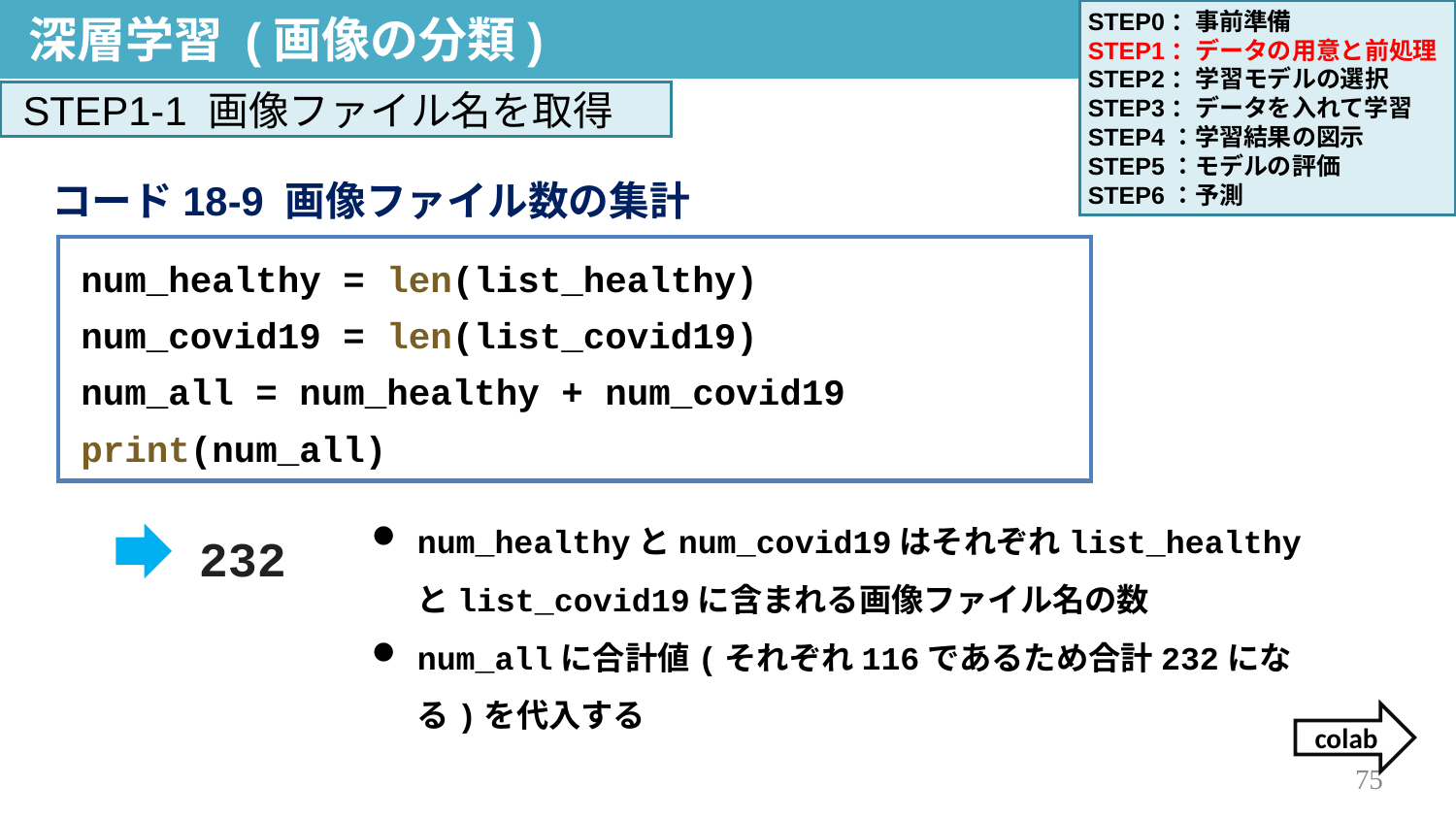

深層学習 (画像の分類)
STEP0：事前準備
STEP1：データの用意と前処理
STEP2：学習モデルの選択
STEP3：データを入れて学習
STEP4：学習結果の図示
STEP5：モデルの評価
STEP6：予測
決定木分析
STEP1-1 画像ファイル名を取得
コード18-9 画像ファイル数の集計
num_healthy = len(list_healthy)
num_covid19 = len(list_covid19)
num_all = num_healthy + num_covid19
print(num_all)
num_healthyとnum_covid19はそれぞれlist_healthyとlist_covid19に含まれる画像ファイル名の数
num_allに合計値(それぞれ116であるため合計232になる)を代入する
232

colab
75